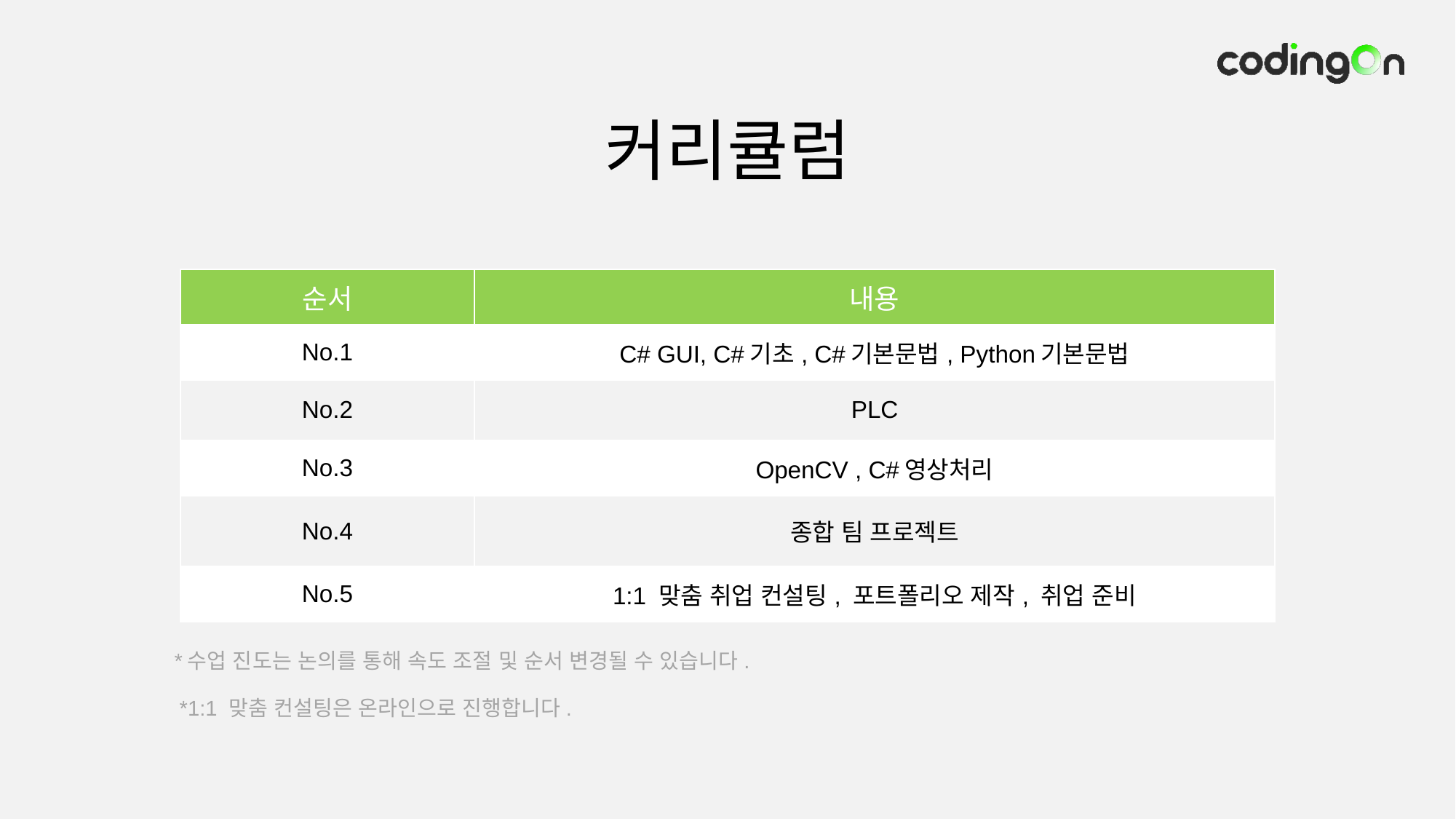

커리큘럼
| 순서 | 내용 |
| --- | --- |
| No.1 | C# GUI, C#기초, C#기본문법, Python기본문법 |
| No.2 | PLC |
| No.3 | OpenCV , C#영상처리 |
| No.4 | 종합 팀 프로젝트 |
| No.5 | 1:1 맞춤 취업 컨설팅, 포트폴리오 제작, 취업 준비 |
*수업 진도는 논의를 통해 속도 조절 및 순서 변경될 수 있습니다.
*1:1 맞춤 컨설팅은 온라인으로 진행합니다.